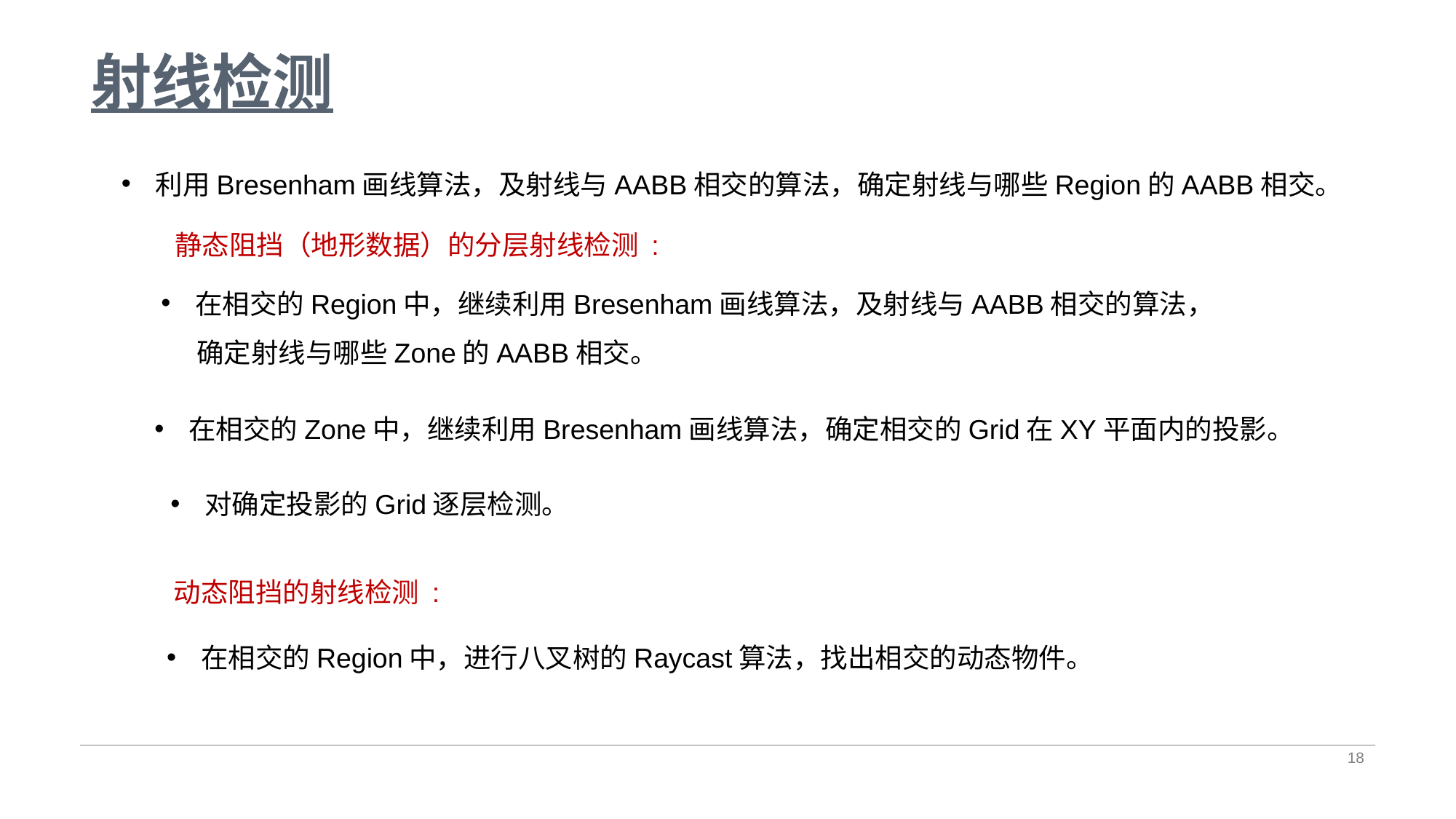

# 射线检测
利用Bresenham画线算法，及射线与AABB相交的算法，确定射线与哪些Region的AABB相交。
静态阻挡（地形数据）的分层射线检测 :
在相交的Region中，继续利用Bresenham画线算法，及射线与AABB相交的算法，
确定射线与哪些Zone的AABB相交。
在相交的Zone中，继续利用Bresenham画线算法，确定相交的Grid在XY平面内的投影。
对确定投影的Grid逐层检测。
动态阻挡的射线检测 :
在相交的Region中，进行八叉树的Raycast算法，找出相交的动态物件。
18